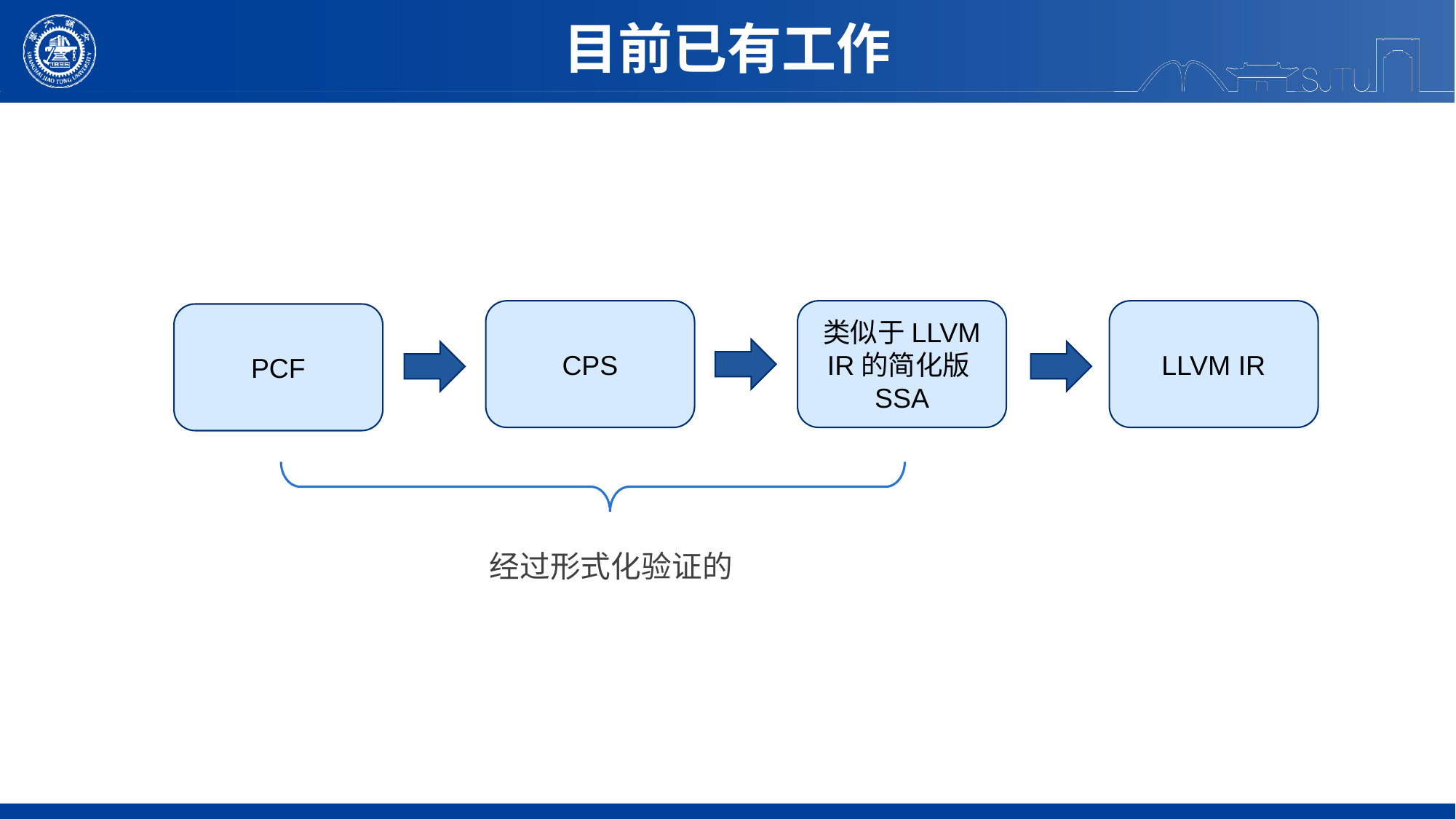

目前已有工作

CPS
类似于LLVM IR的简化版SSA
LLVM IR
PCF

经过形式化验证的